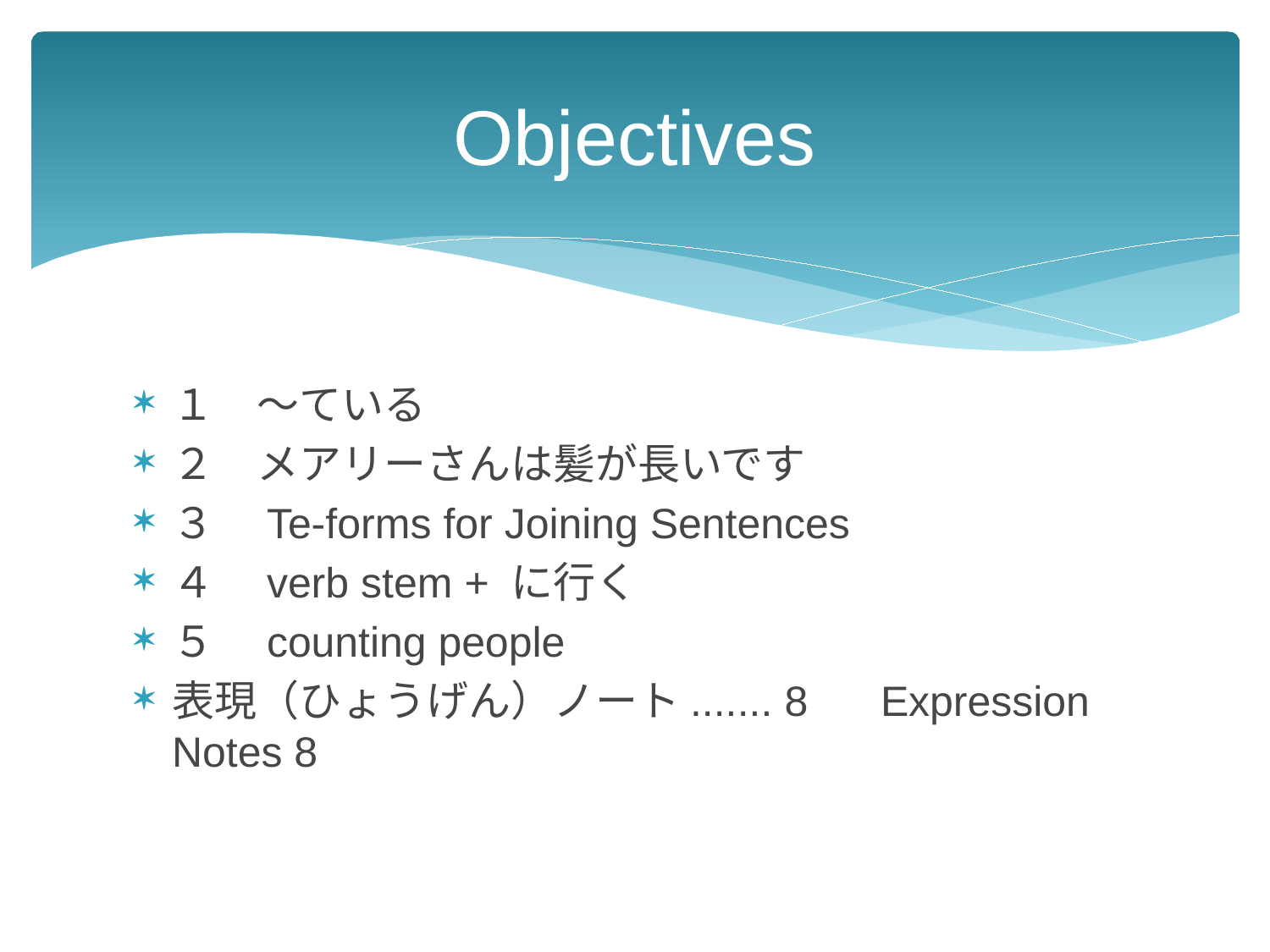

# Objectives
１　～ている
２　メアリーさんは髪が長いです
３　Te-forms for Joining Sentences
４　verb stem + に行く
５　counting people
表現（ひょうげん）ノート....... 8　 Expression Notes 8